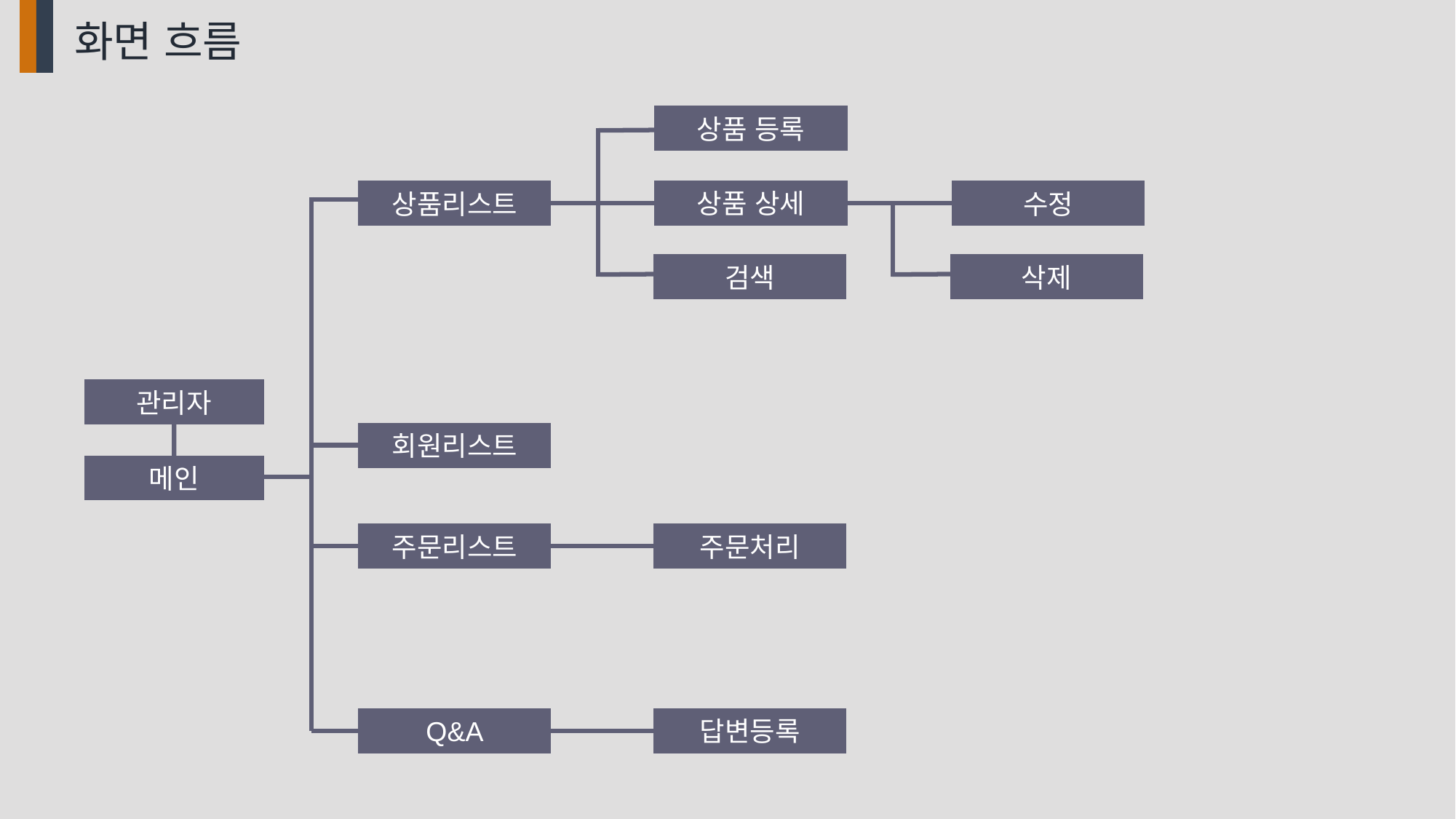

화면 흐름
상품 등록
상품 상세
수정
상품리스트
검색
삭제
관리자
회원리스트
메인
주문처리
주문리스트
답변등록
Q&A